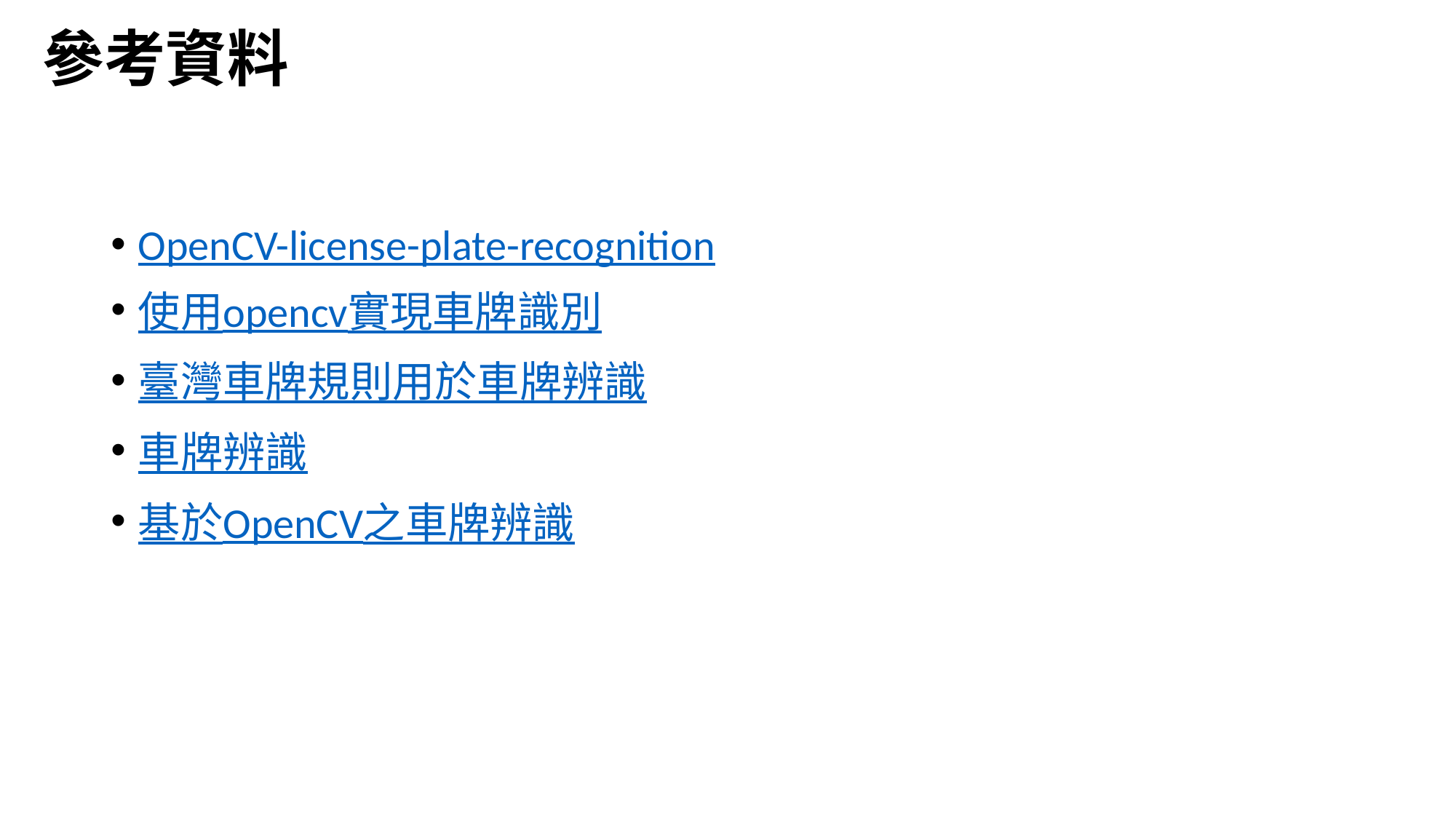

# 參考資料
OpenCV-license-plate-recognition
使用opencv實現車牌識別
臺灣車牌規則用於車牌辨識
車牌辨識
基於OpenCV之車牌辨識